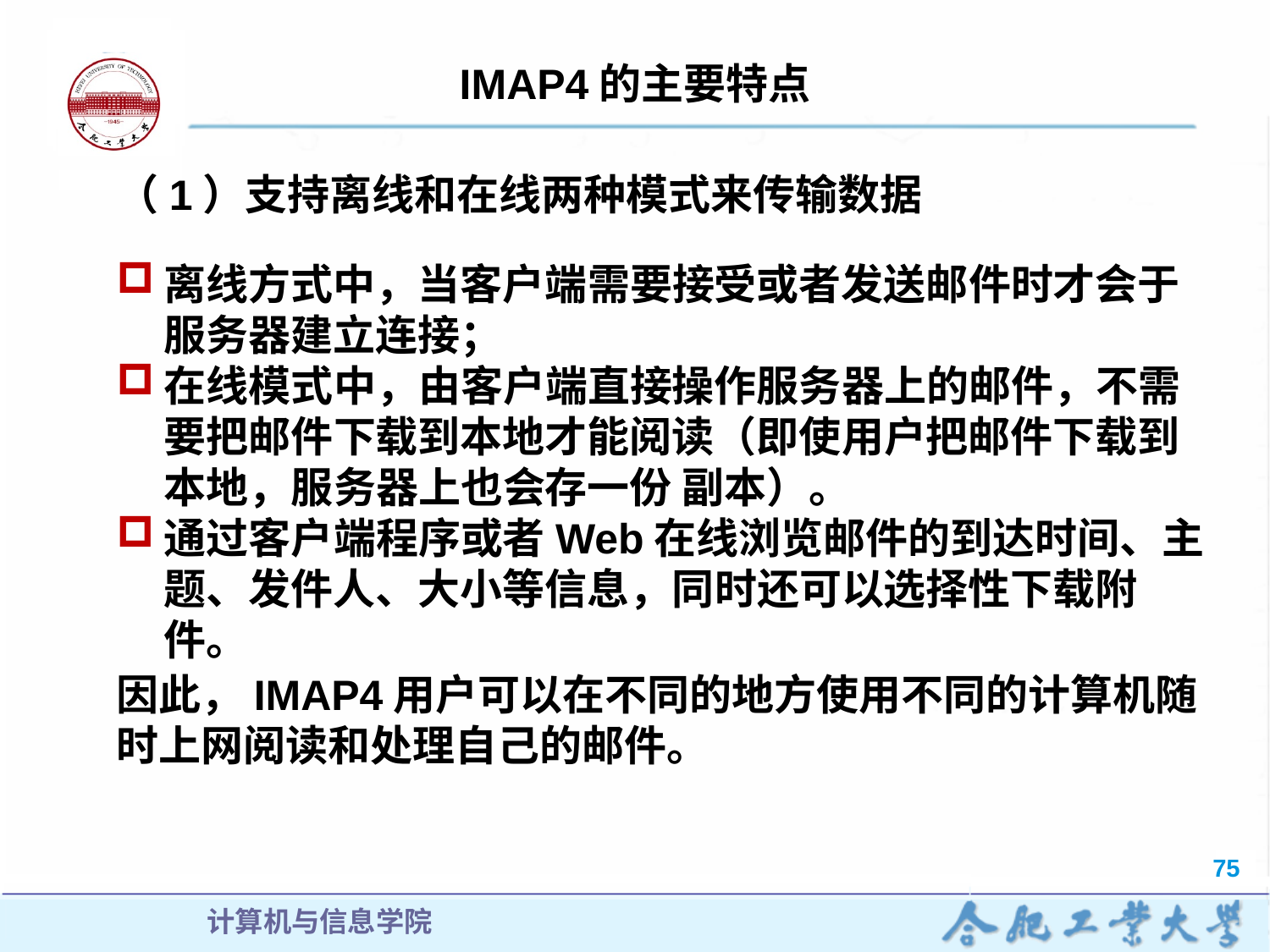

IMAP4的主要特点
（1）支持离线和在线两种模式来传输数据
离线方式中，当客户端需要接受或者发送邮件时才会于服务器建立连接；
在线模式中，由客户端直接操作服务器上的邮件，不需要把邮件下载到本地才能阅读（即使用户把邮件下载到本地，服务器上也会存一份 副本）。
通过客户端程序或者Web在线浏览邮件的到达时间、主题、发件人、大小等信息，同时还可以选择性下载附件。
因此，IMAP4用户可以在不同的地方使用不同的计算机随时上网阅读和处理自己的邮件。